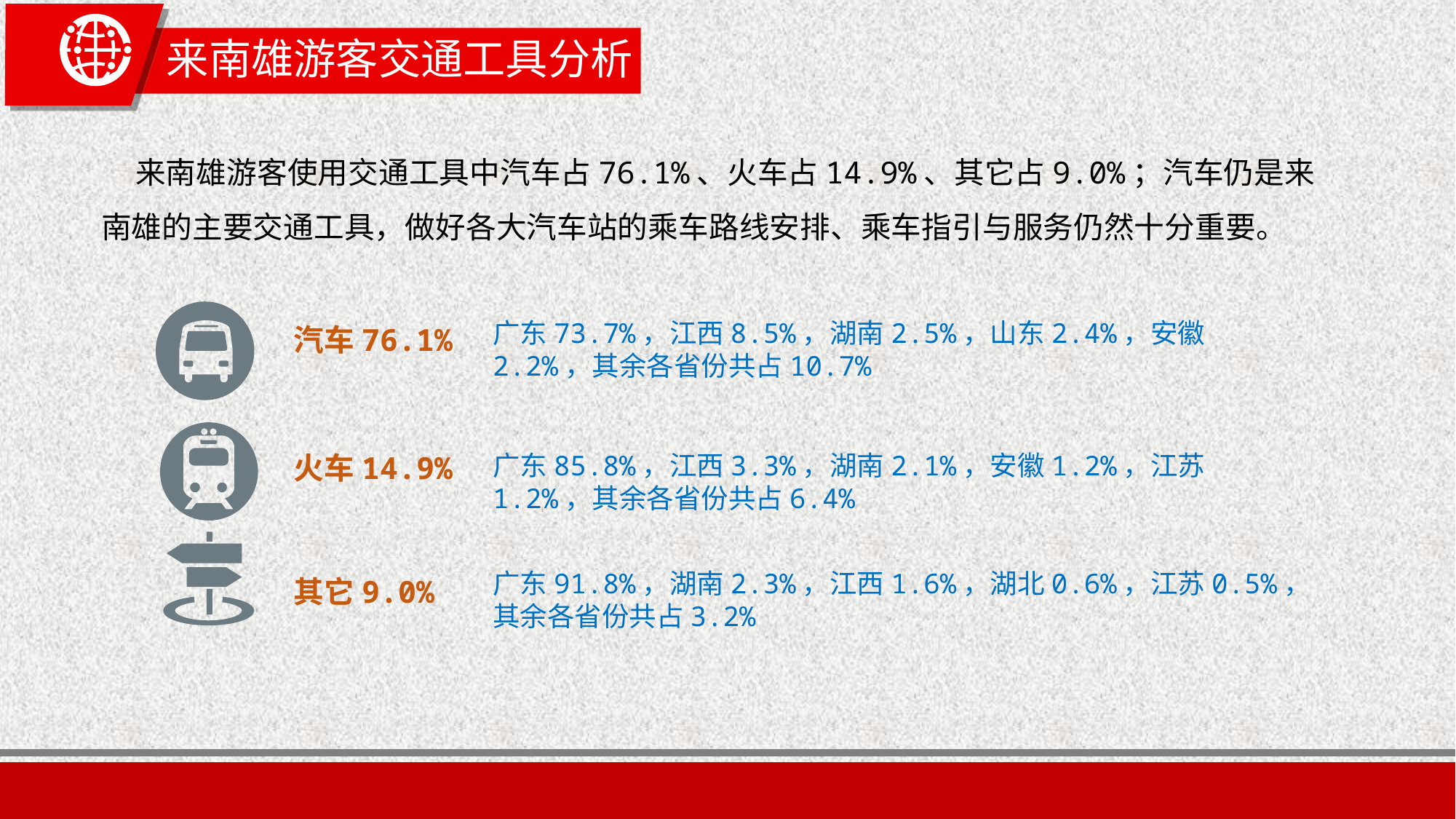

# 来南雄游客交通工具分析
    来南雄游客使用交通工具中汽车占76.1%、火车占14.9%、其它占9.0%；汽车仍是来南雄的主要交通工具，做好各大汽车站的乘车路线安排、乘车指引与服务仍然十分重要。

广东73.7%，江西8.5%，湖南2.5%，山东2.4%，安徽2.2%，其余各省份共占10.7%
汽车76.1%

广东85.8%，江西3.3%，湖南2.1%，安徽1.2%，江苏1.2%，其余各省份共占6.4%
火车14.9%

广东91.8%，湖南2.3%，江西1.6%，湖北0.6%，江苏0.5%，其余各省份共占3.2%
其它9.0%